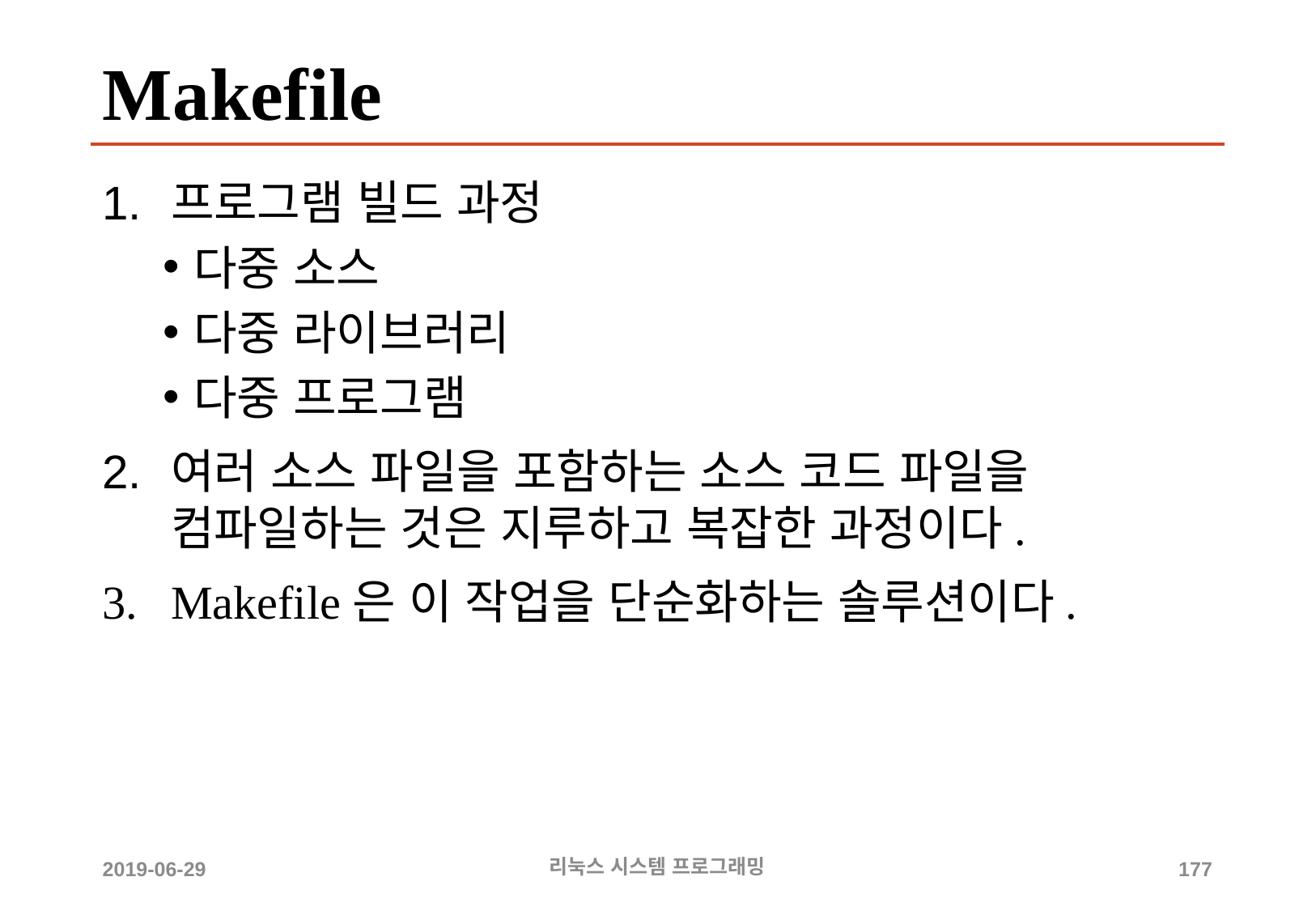

# Makefile
프로그램 빌드 과정
다중 소스
다중 라이브러리
다중 프로그램
여러 소스 파일을 포함하는 소스 코드 파일을 컴파일하는 것은 지루하고 복잡한 과정이다.
Makefile은 이 작업을 단순화하는 솔루션이다.

2019-06-29
리눅스 시스템 프로그래밍
177